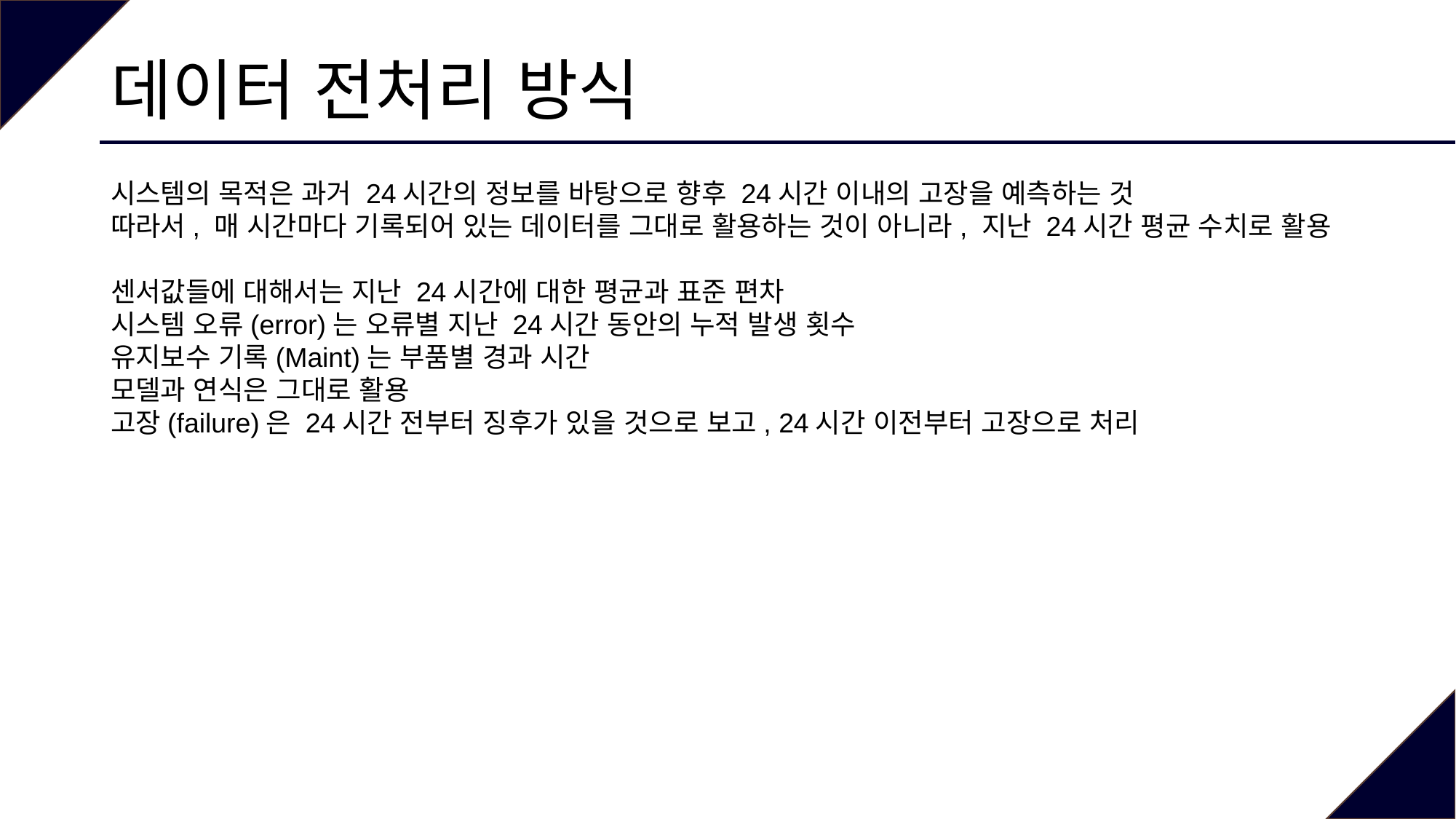

# 데이터 전처리 방식
시스템의 목적은 과거 24시간의 정보를 바탕으로 향후 24시간 이내의 고장을 예측하는 것
따라서, 매 시간마다 기록되어 있는 데이터를 그대로 활용하는 것이 아니라, 지난 24시간 평균 수치로 활용

센서값들에 대해서는 지난 24시간에 대한 평균과 표준 편차
시스템 오류(error)는 오류별 지난 24시간 동안의 누적 발생 횟수
유지보수 기록(Maint)는 부품별 경과 시간
모델과 연식은 그대로 활용
고장(failure)은 24시간 전부터 징후가 있을 것으로 보고, 24시간 이전부터 고장으로 처리